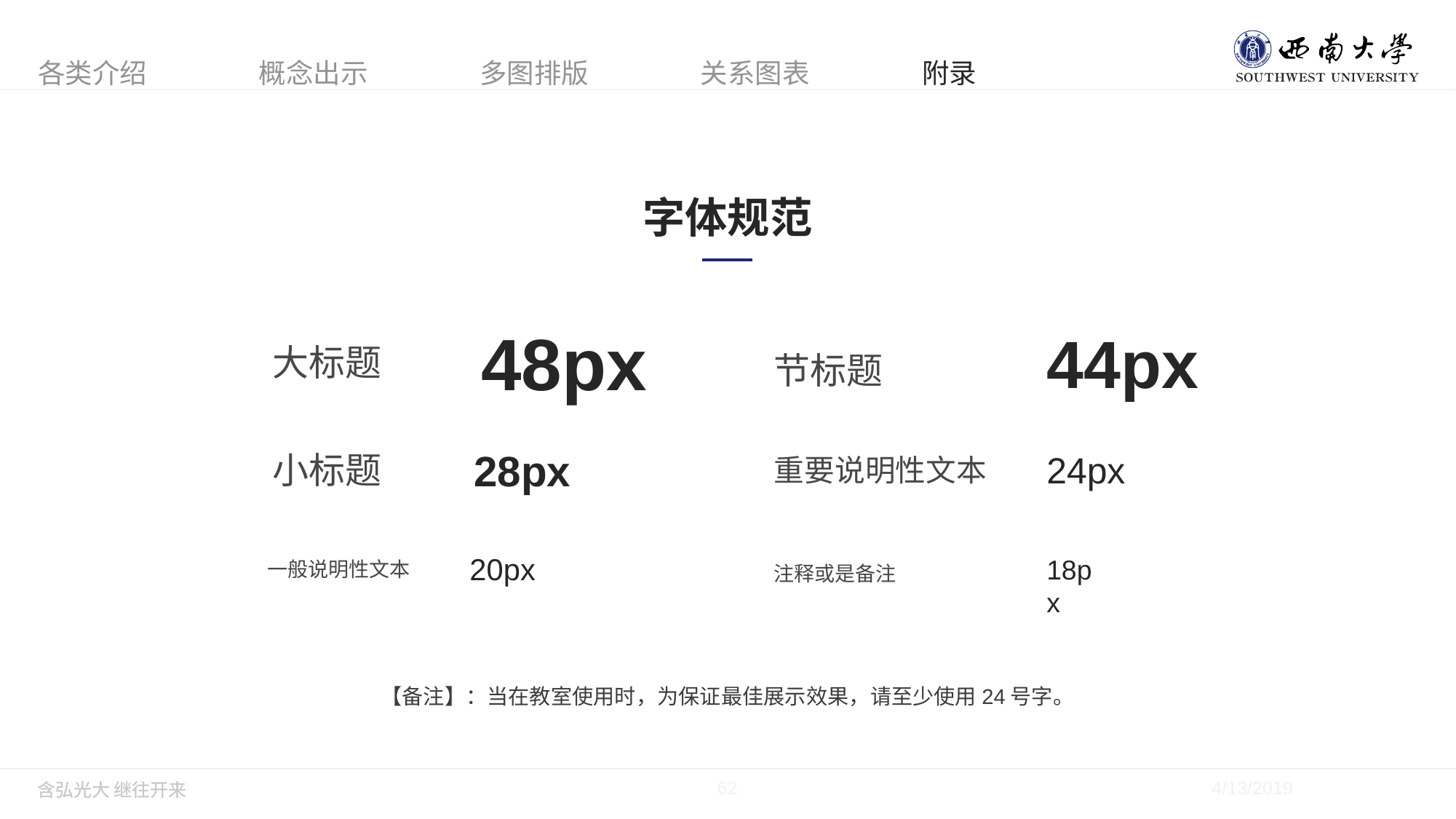

字体规范
48px
44px
节标题
大标题
28px
小标题
24px
重要说明性文本
20px
18px
注释或是备注
一般说明性文本
【备注】：当在教室使用时，为保证最佳展示效果，请至少使用24号字。
62
4/13/2019